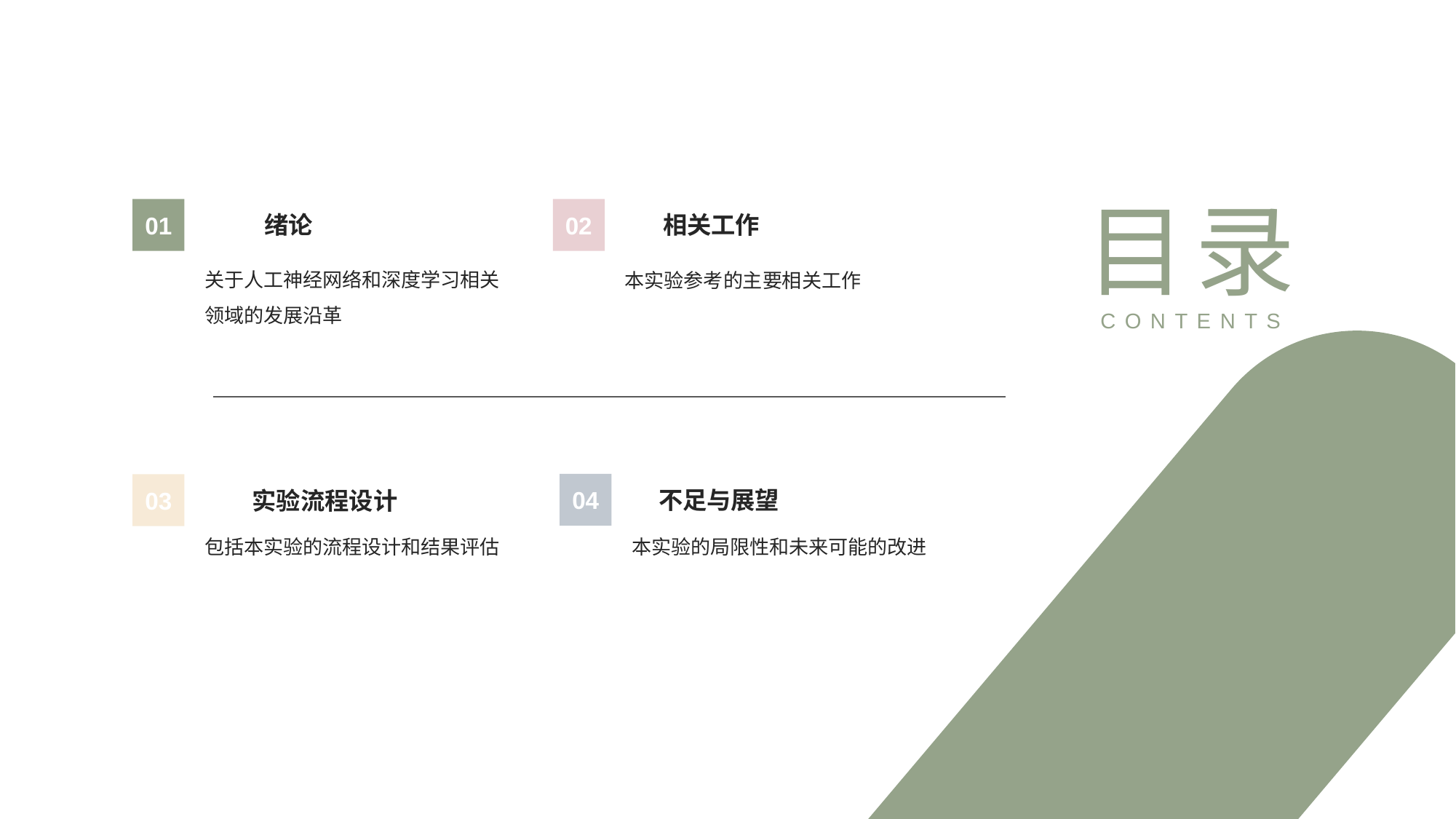

目录
CONTENTS
01
绪论

关于人工神经网络和深度学习相关领域的发展沿革
02
相关工作
本实验参考的主要相关工作
04
不足与展望
本实验的局限性和未来可能的改进
03
实验流程设计
包括本实验的流程设计和结果评估